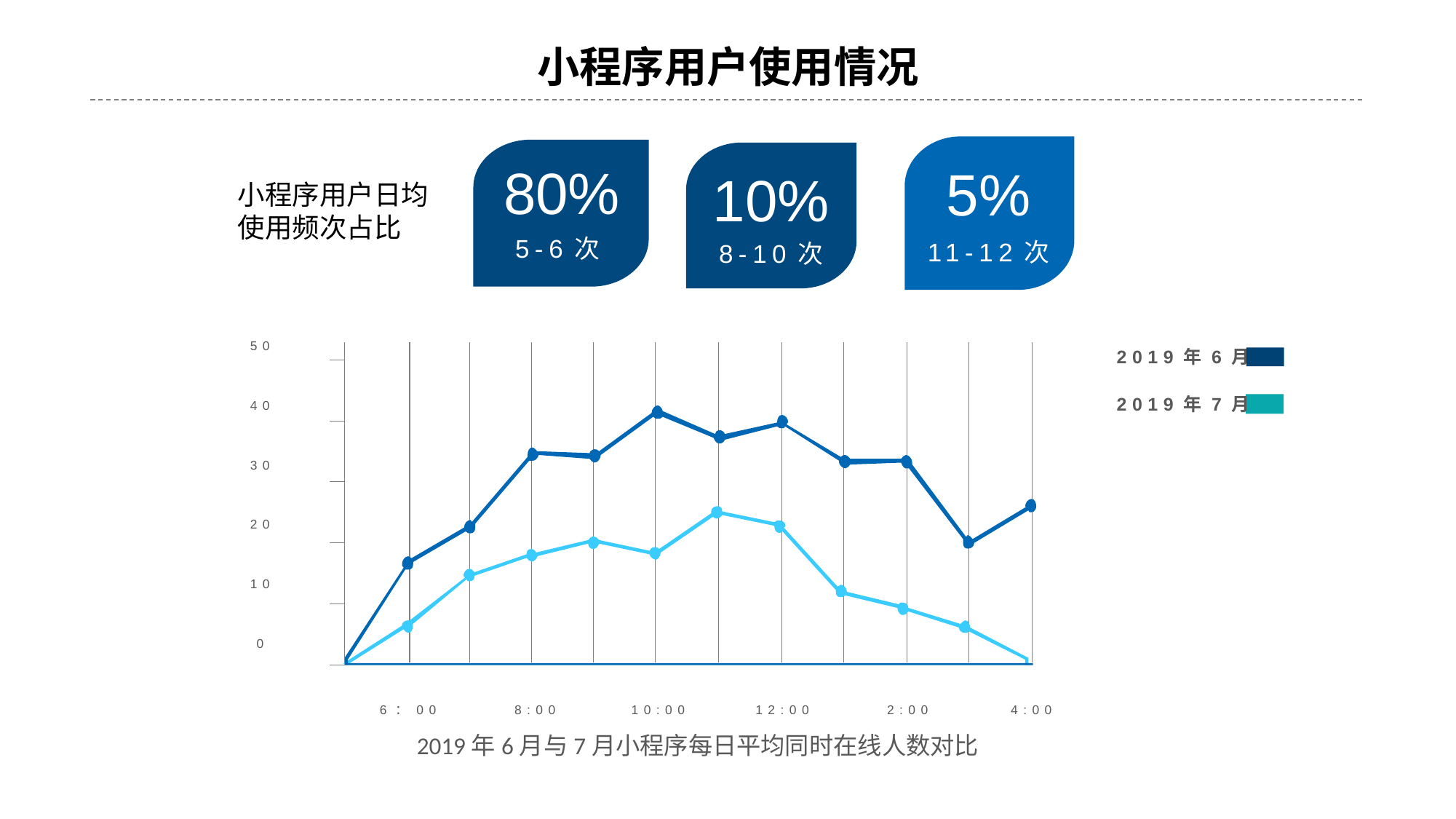

小程序用户使用情况

5%
11-12次

80%
5-6次

10%
8-10次
小程序用户日均使用频次占比
50
40

30

20
10
0
6：00
8:00
10:00
12:00
2:00
4:00
2019年6月

2019年7月

2019年6月与7月小程序每日平均同时在线人数对比